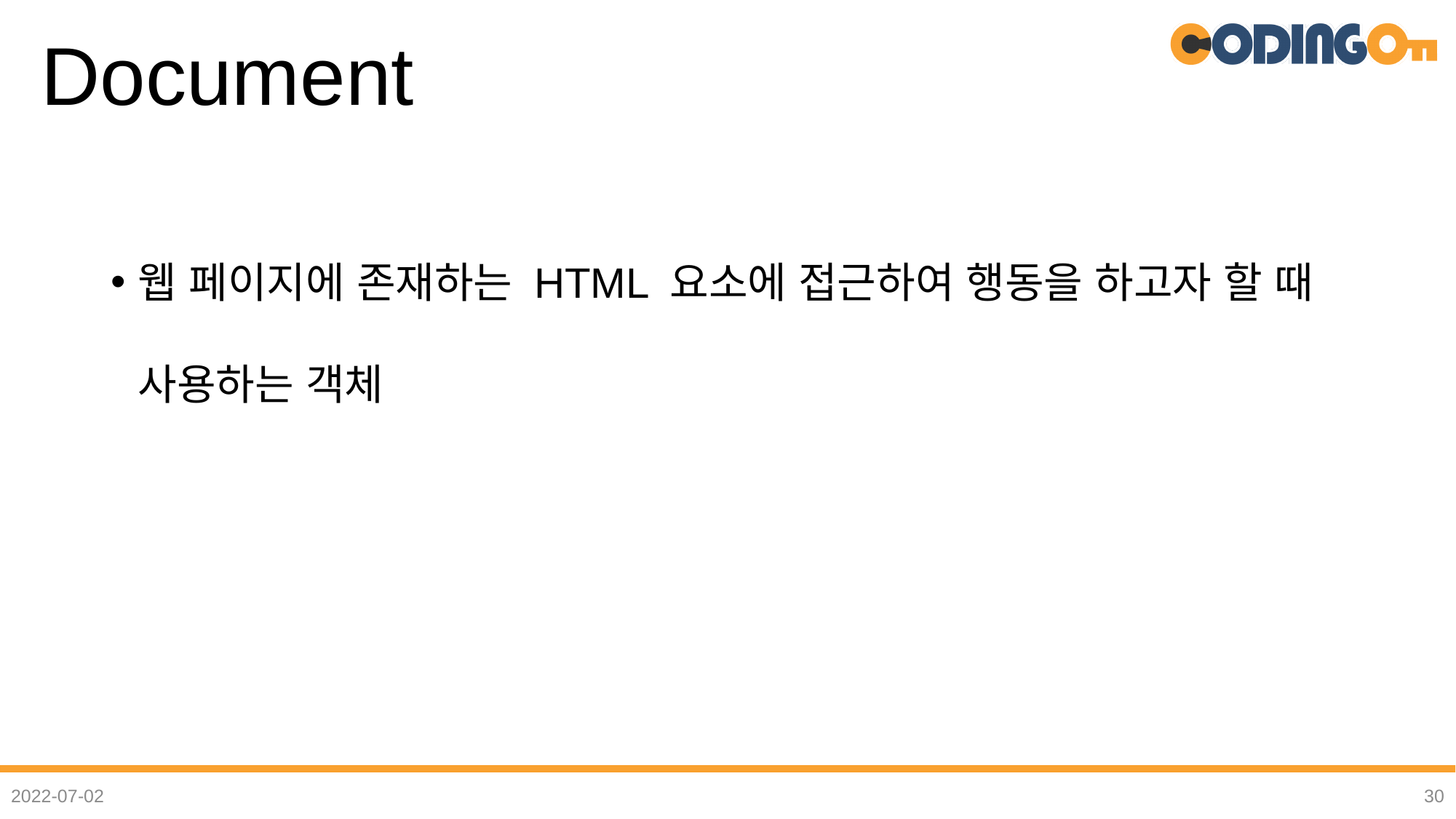

# Document
웹 페이지에 존재하는 HTML 요소에 접근하여 행동을 하고자 할 때 사용하는 객체
2022-07-02
30